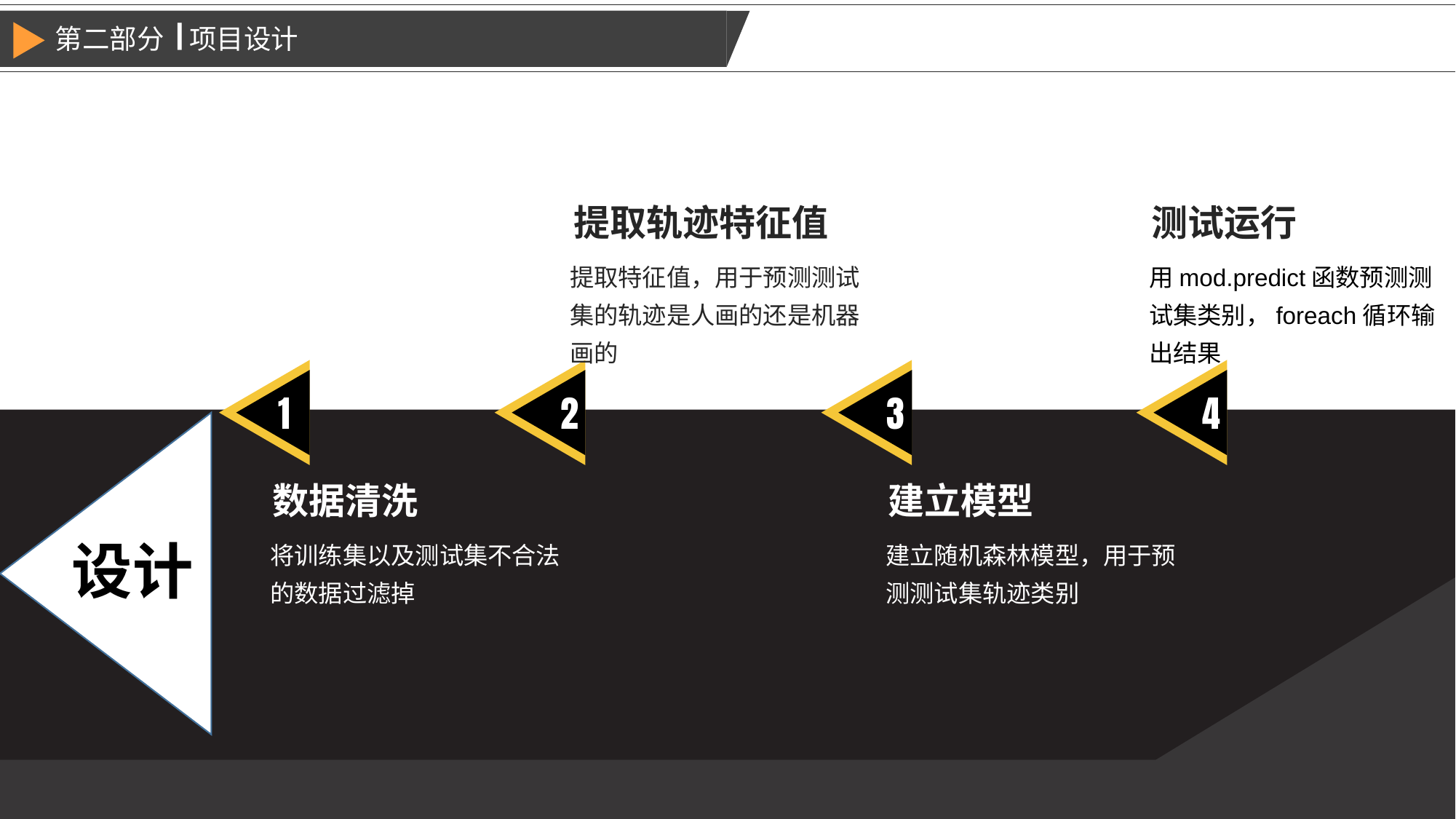

第二部分 |项目设计

提取轨迹特征值
测试运行
提取特征值，用于预测测试集的轨迹是人画的还是机器画的
用mod.predict函数预测测试集类别，foreach循环输出结果

1
2
3
4

数据清洗
建立模型

将训练集以及测试集不合法的数据过滤掉
建立随机森林模型，用于预测测试集轨迹类别
设计